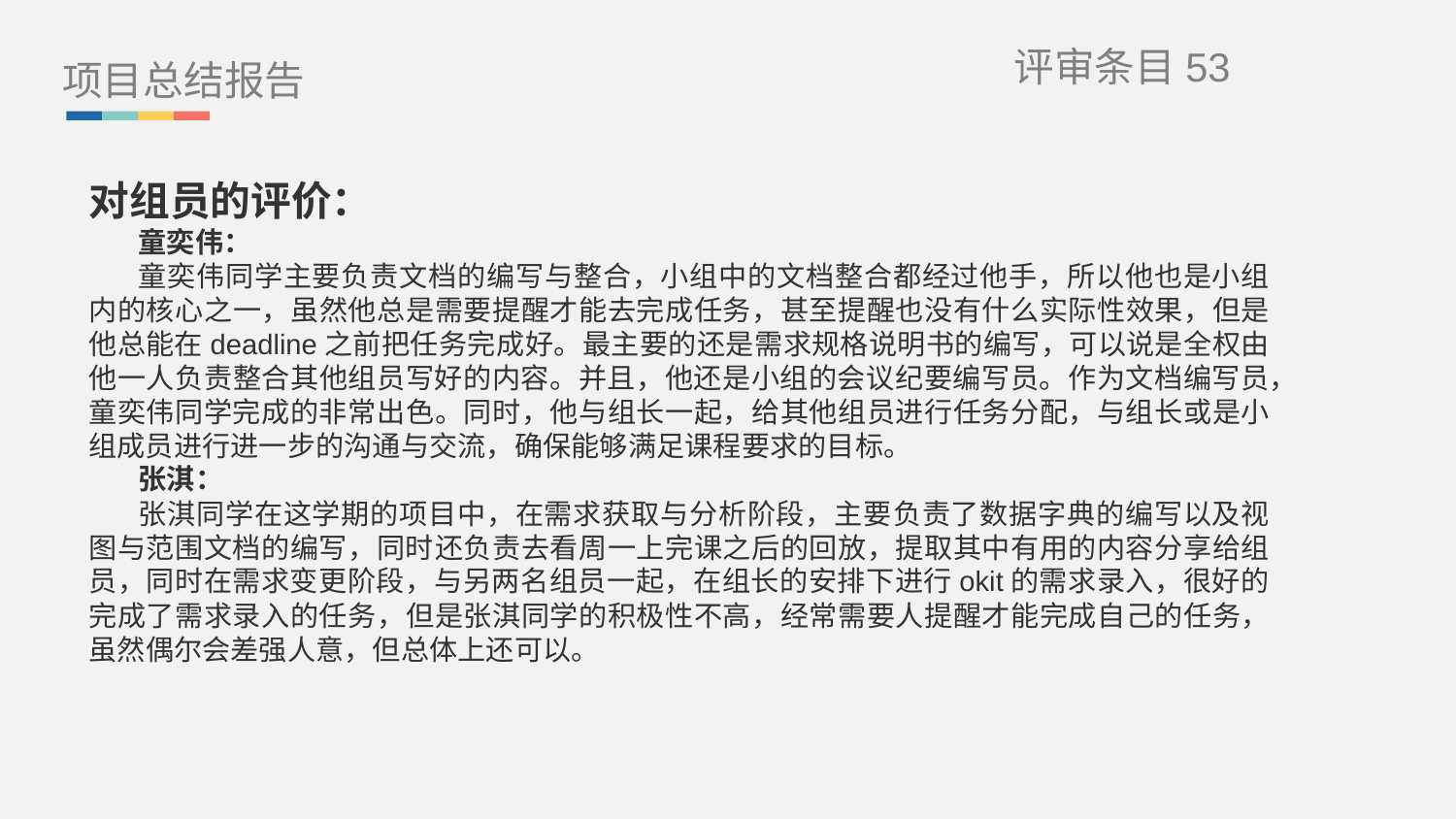

项目总结报告
评审条目53

对组员的评价：
童奕伟：
童奕伟同学主要负责文档的编写与整合，小组中的文档整合都经过他手，所以他也是小组内的核心之一，虽然他总是需要提醒才能去完成任务，甚至提醒也没有什么实际性效果，但是他总能在deadline之前把任务完成好。最主要的还是需求规格说明书的编写，可以说是全权由他一人负责整合其他组员写好的内容。并且，他还是小组的会议纪要编写员。作为文档编写员，童奕伟同学完成的非常出色。同时，他与组长一起，给其他组员进行任务分配，与组长或是小组成员进行进一步的沟通与交流，确保能够满足课程要求的目标。
张淇：
张淇同学在这学期的项目中，在需求获取与分析阶段，主要负责了数据字典的编写以及视图与范围文档的编写，同时还负责去看周一上完课之后的回放，提取其中有用的内容分享给组员，同时在需求变更阶段，与另两名组员一起，在组长的安排下进行okit的需求录入，很好的完成了需求录入的任务，但是张淇同学的积极性不高，经常需要人提醒才能完成自己的任务，虽然偶尔会差强人意，但总体上还可以。